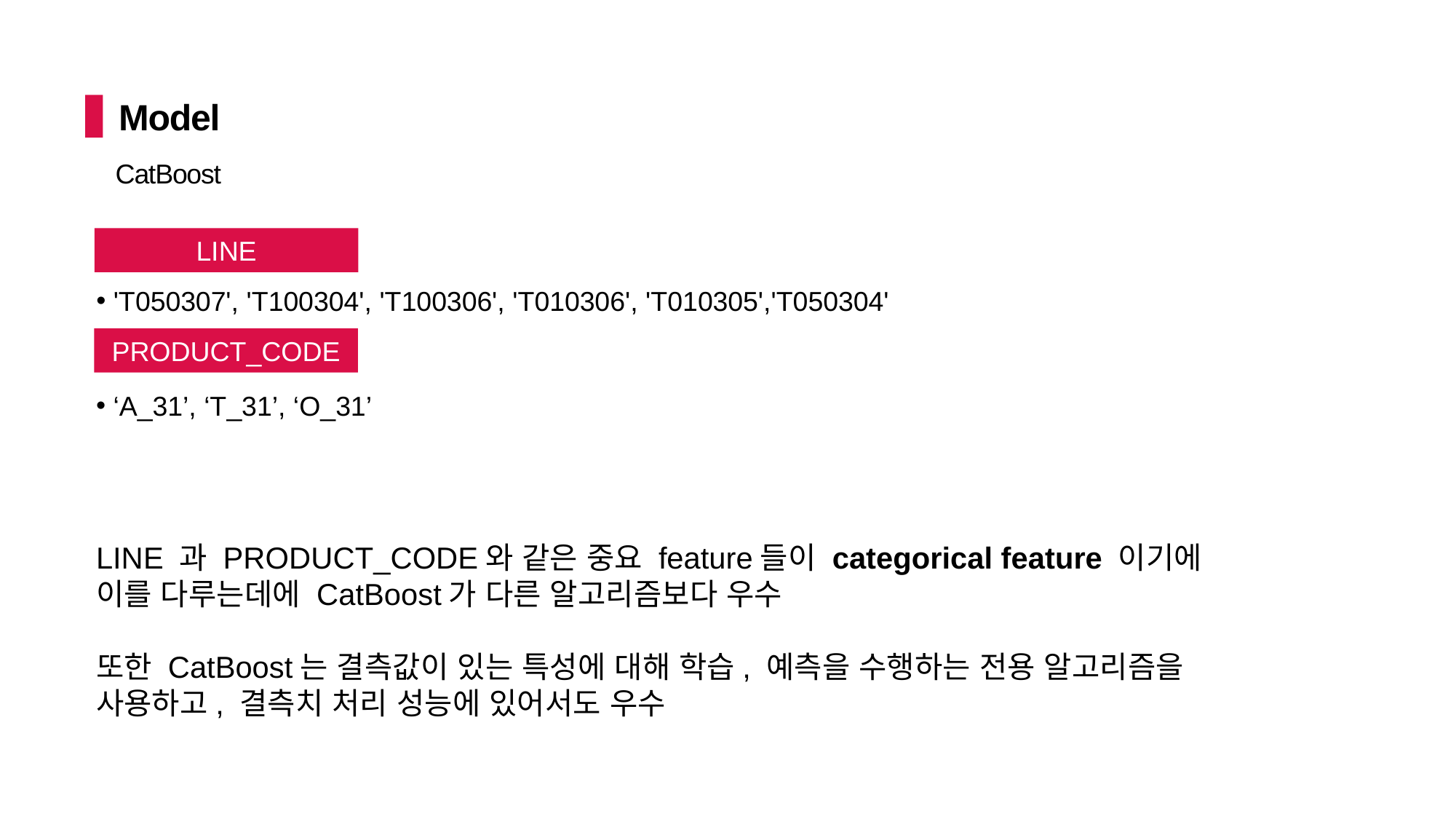

Model

CatBoost
LINE
 'T050307', 'T100304', 'T100306', 'T010306', 'T010305','T050304'
PRODUCT_CODE
 ‘A_31’, ‘T_31’, ‘O_31’
LINE 과 PRODUCT_CODE와 같은 중요 feature들이 categorical feature 이기에
이를 다루는데에 CatBoost가 다른 알고리즘보다 우수

또한 CatBoost는 결측값이 있는 특성에 대해 학습, 예측을 수행하는 전용 알고리즘을 사용하고, 결측치 처리 성능에 있어서도 우수